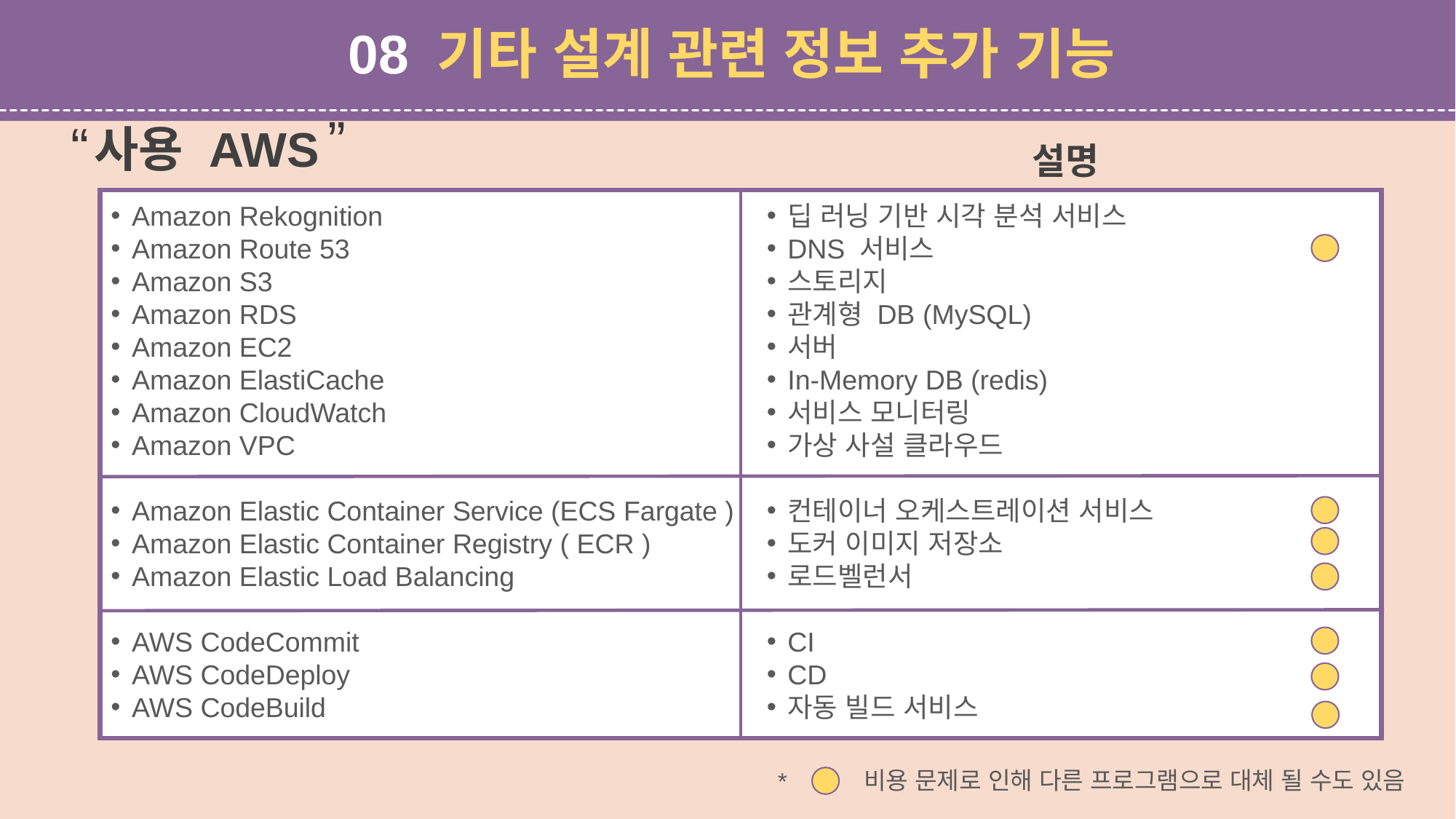

08 기타 설계 관련 정보 추가 기능
“
“
사용 AWS
설명

Amazon Rekognition
Amazon Route 53
Amazon S3
Amazon RDS
Amazon EC2
Amazon ElastiCache
Amazon CloudWatch
Amazon VPC

Amazon Elastic Container Service (ECS Fargate )
Amazon Elastic Container Registry ( ECR )
Amazon Elastic Load Balancing

AWS CodeCommit
AWS CodeDeploy
AWS CodeBuild

딥 러닝 기반 시각 분석 서비스
DNS 서비스
스토리지
관계형 DB (MySQL)
서버
In-Memory DB (redis)
서비스 모니터링
가상 사설 클라우드

컨테이너 오케스트레이션 서비스
도커 이미지 저장소
로드벨런서

CI
CD
자동 빌드 서비스

비용 문제로 인해 다른 프로그램으로 대체 될 수도 있음
*